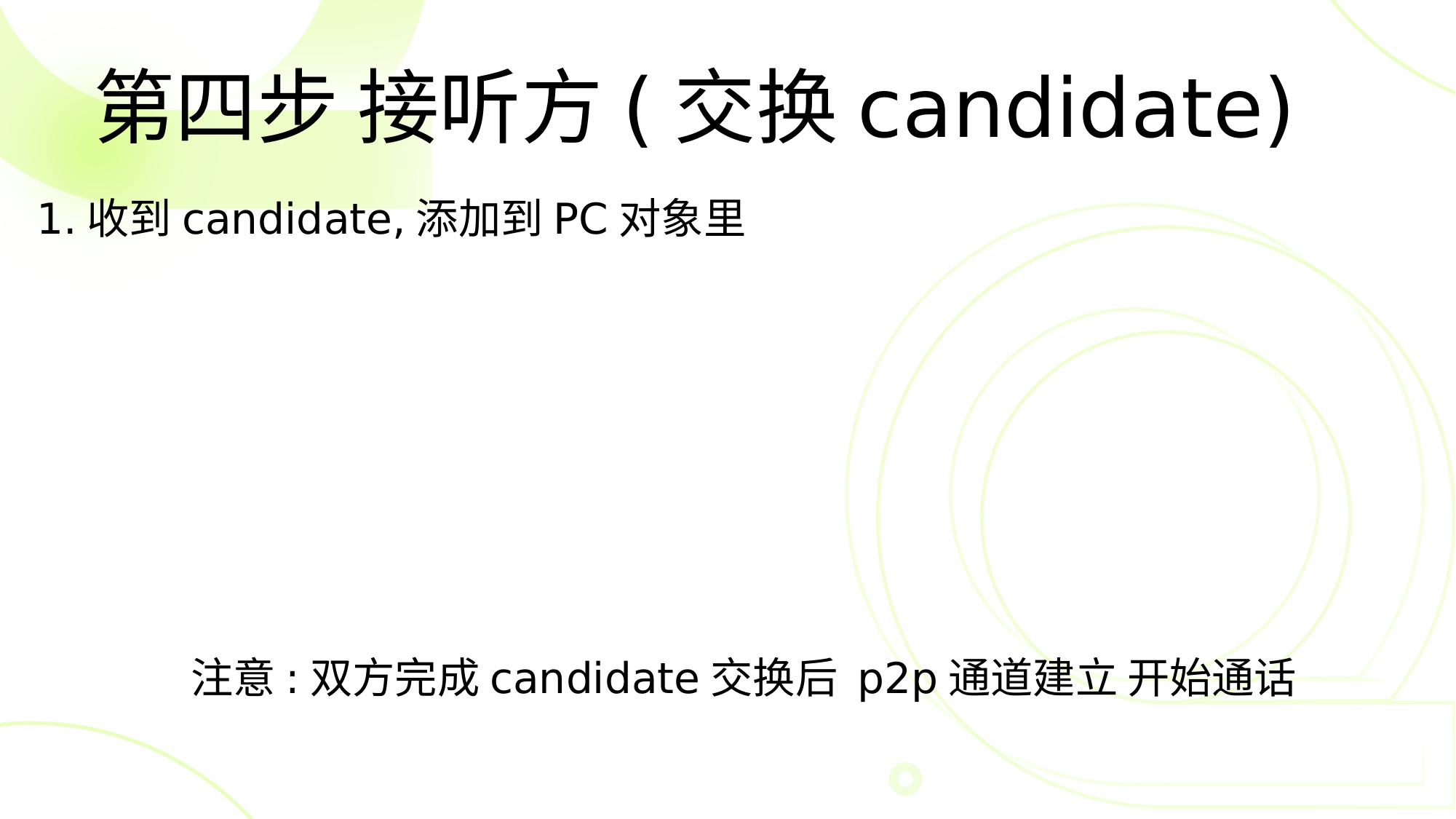

第四步 接听方(交换candidate)
1.收到candidate,添加到PC对象里
注意:双方完成candidate交换后 p2p通道建立 开始通话